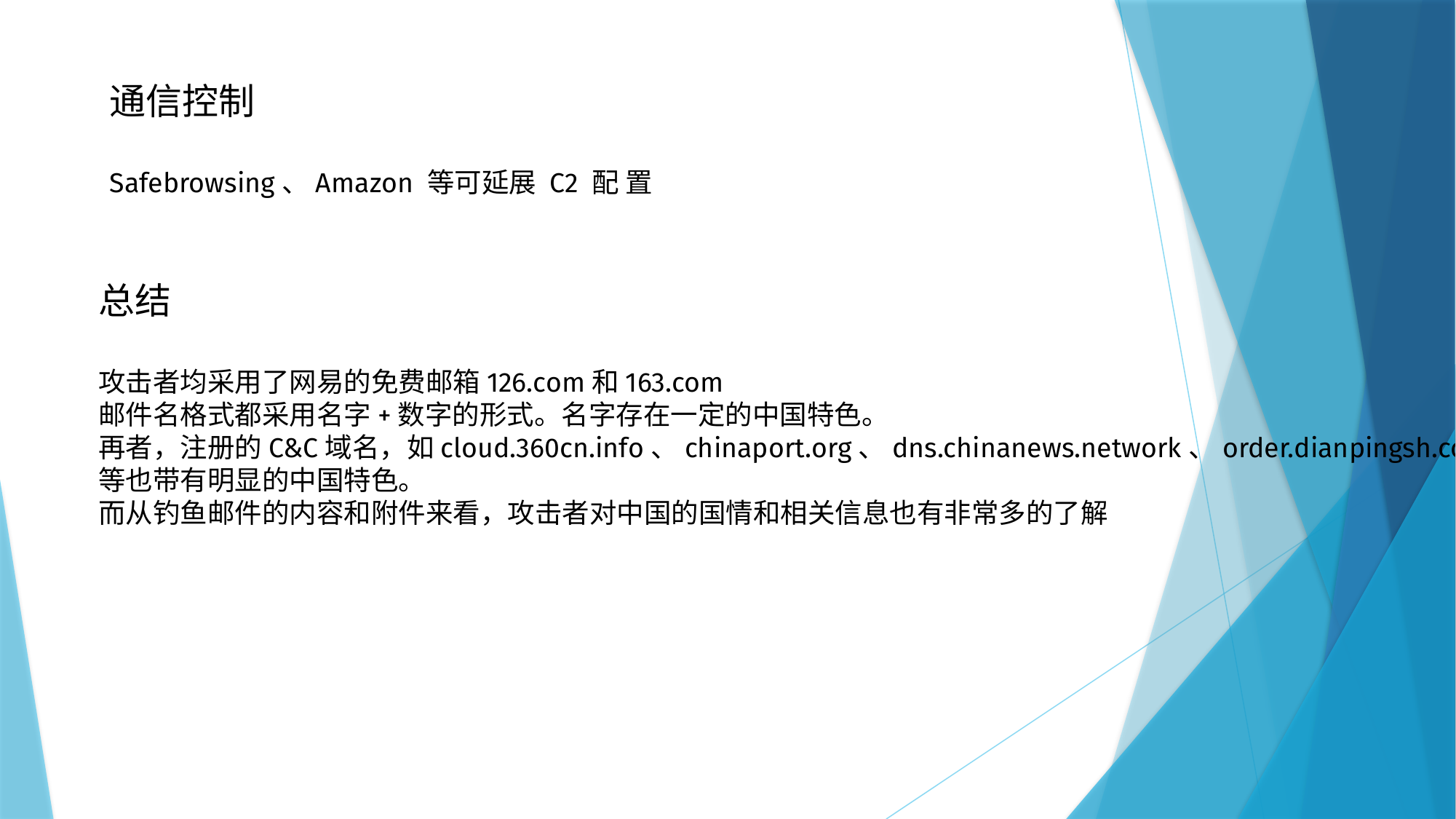

通信控制

Safebrowsing、Amazon 等可延展 C2 配 置
总结

攻击者均采用了网易的免费邮箱126.com和163.com
邮件名格式都采用名字+数字的形式。名字存在一定的中国特色。
再者，注册的C&C域名，如cloud.360cn.info、chinaport.org、dns.chinanews.network、order.dianpingsh.com
等也带有明显的中国特色。
而从钓鱼邮件的内容和附件来看，攻击者对中国的国情和相关信息也有非常多的了解